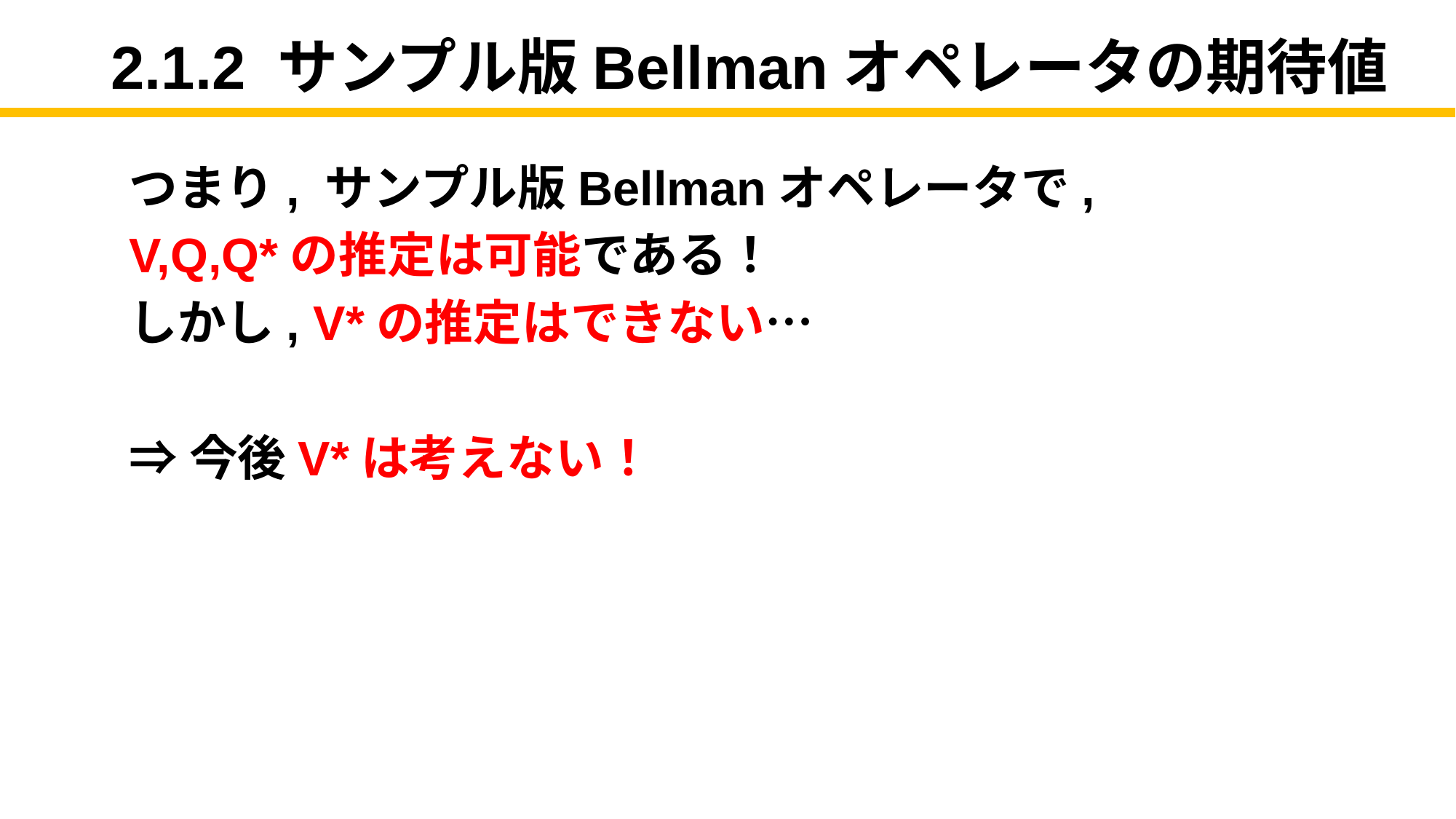

# 2.1.2 サンプル版Bellmanオペレータの期待値
つまり, サンプル版Bellmanオペレータで,
V,Q,Q*の推定は可能である！
しかし, V*の推定はできない…

⇒今後V*は考えない！